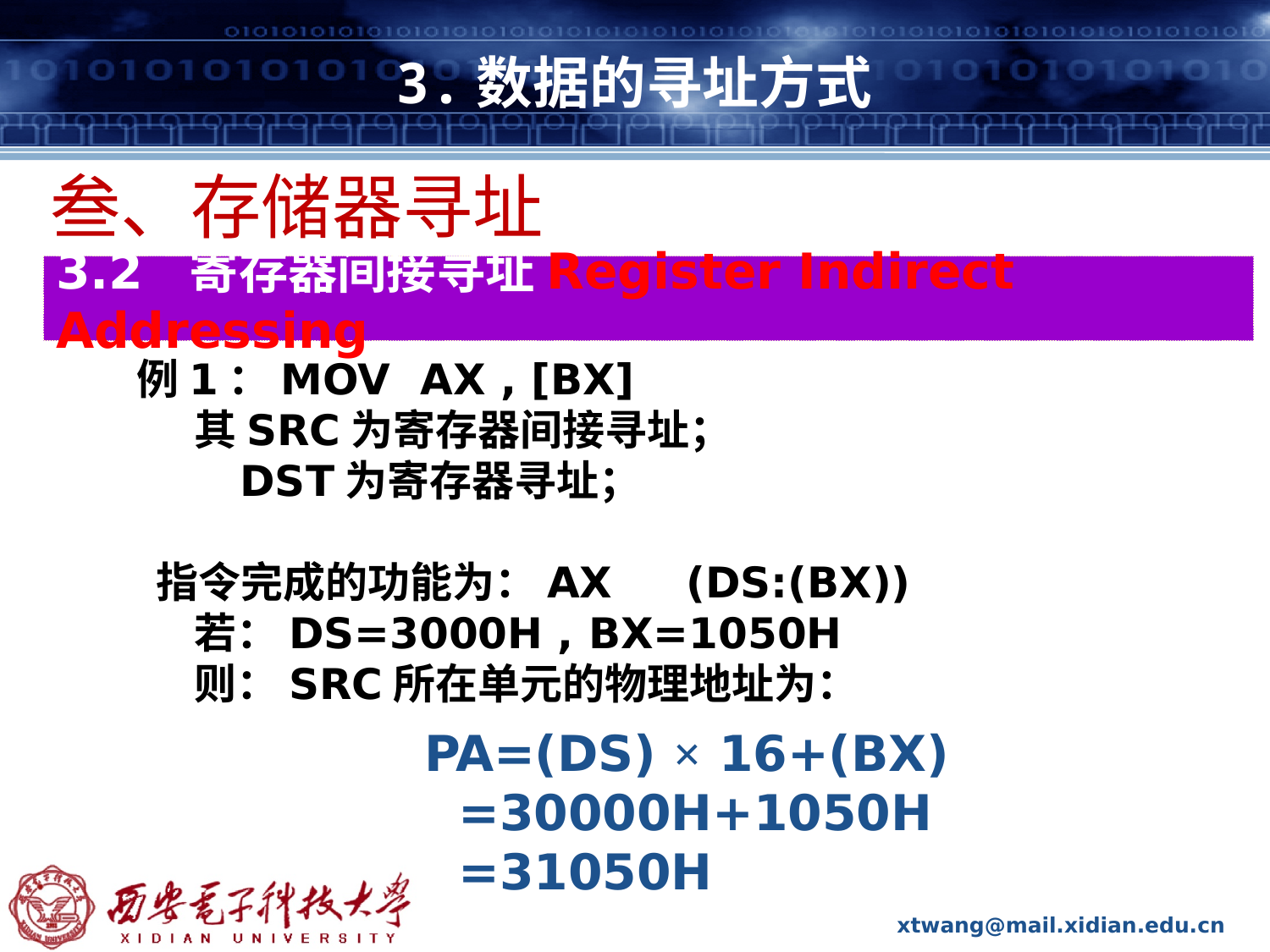

# 3.数据的寻址方式
叁、存储器寻址
3.2  寄存器间接寻址Register Indirect Addressing
例1：MOV  AX , [BX]
     其SRC为寄存器间接寻址；
       DST为寄存器寻址；

 指令完成的功能为：AX     (DS:(BX))
     若：DS=3000H , BX=1050H
     则：SRC所在单元的物理地址为：
PA=(DS) × 16+(BX)
  =30000H+1050H
  =31050H